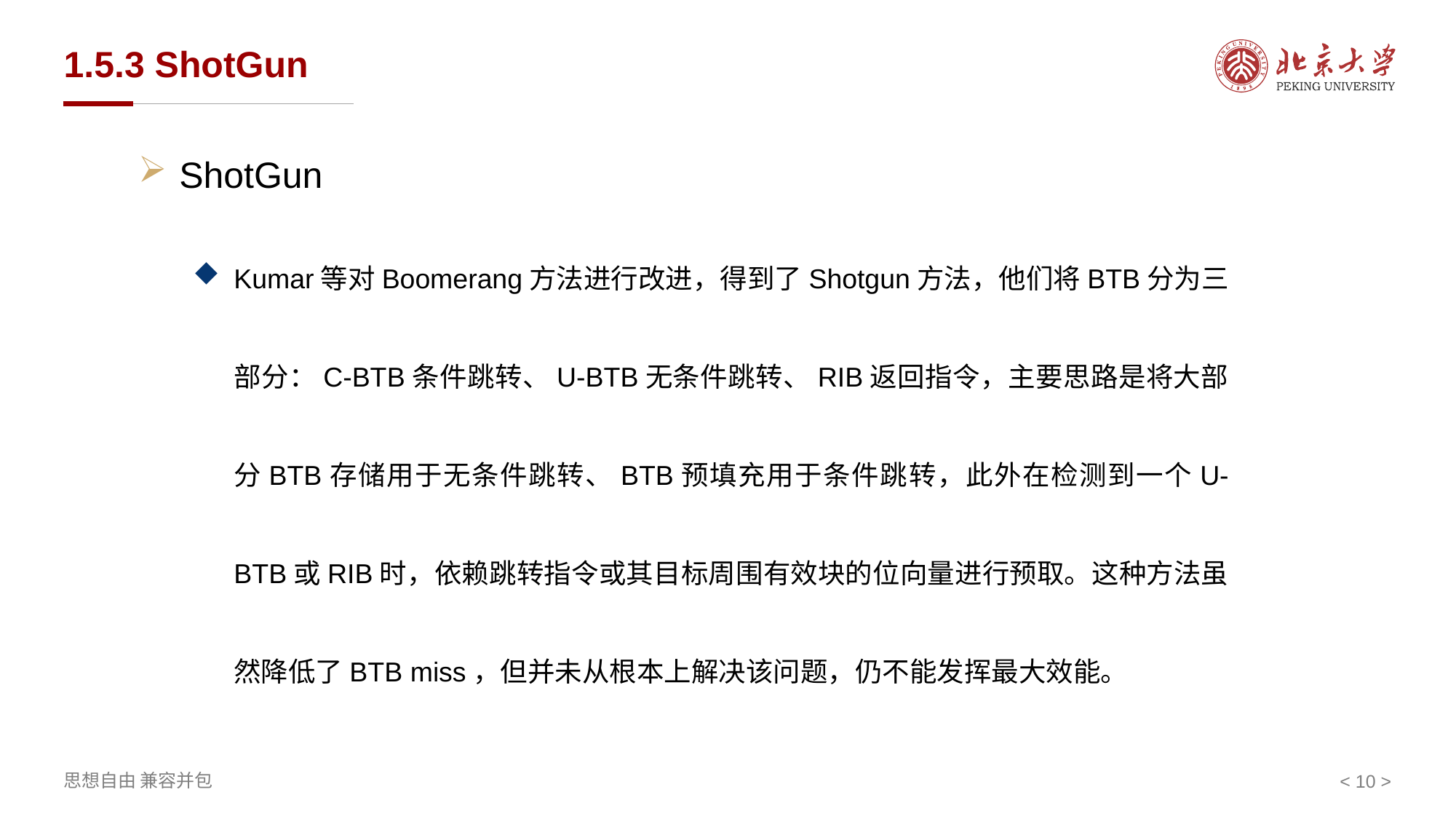

# 1.5.3 ShotGun
ShotGun
Kumar等对Boomerang方法进行改进，得到了Shotgun方法，他们将BTB分为三部分：C-BTB条件跳转、U-BTB无条件跳转、RIB返回指令，主要思路是将大部分BTB存储用于无条件跳转、BTB预填充用于条件跳转，此外在检测到一个U-BTB或RIB时，依赖跳转指令或其目标周围有效块的位向量进行预取。这种方法虽然降低了BTB miss，但并未从根本上解决该问题，仍不能发挥最大效能。
< 10 >